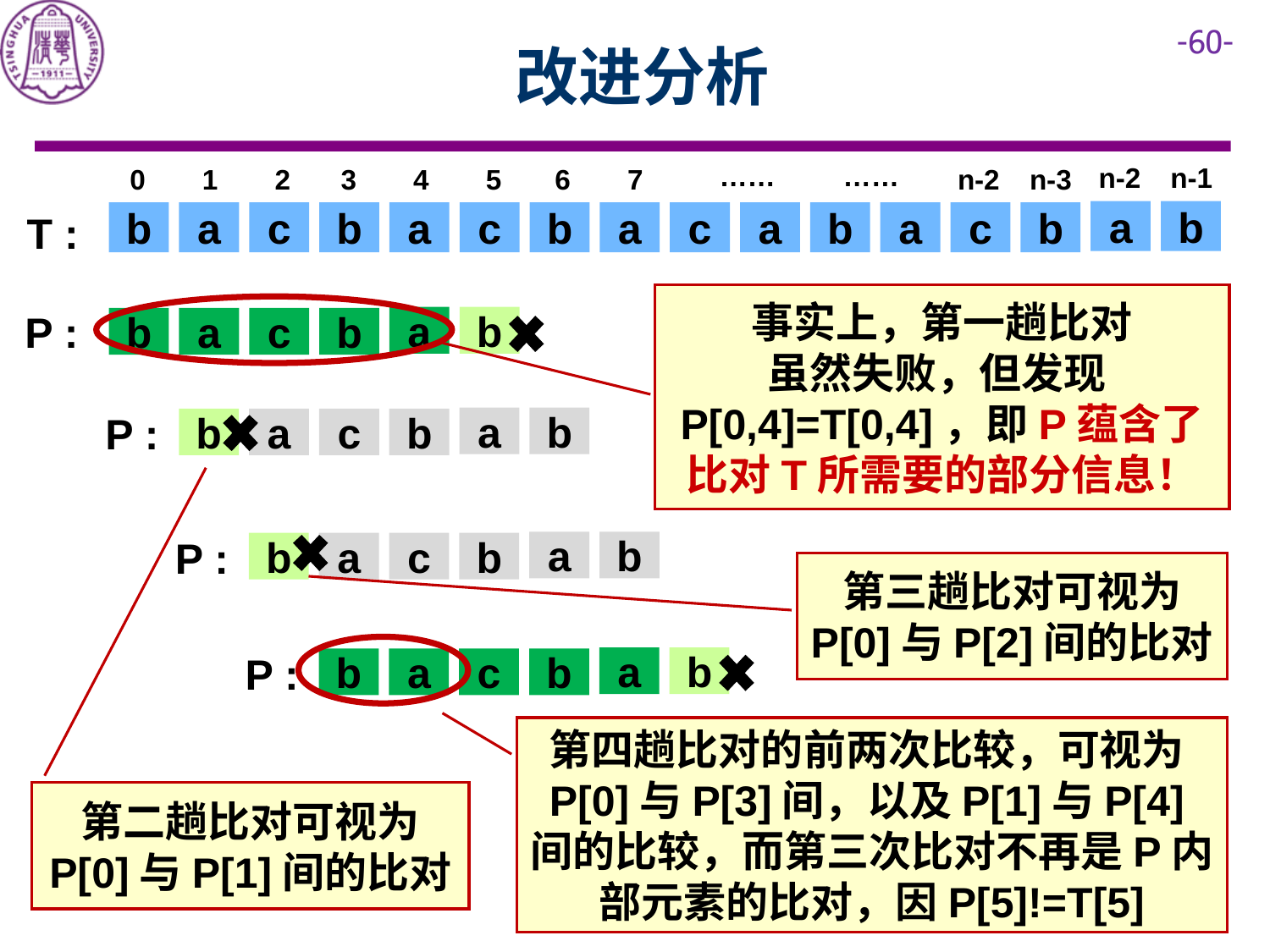

# 改进分析
……
……
n-2
n-1
0
1
2
3
4
5
6
7
n-2
n-3
T :
a
b
b
a
c
b
a
c
b
a
c
a
b
a
c
b
事实上，第一趟比对
虽然失败，但发现P[0,4]=T[0,4]，即P蕴含了比对T所需要的部分信息！

a
b
b
a
c
b
  P :

a
b
P :
b
a
c
b

a
b
P :
b
a
c
b
第三趟比对可视为
P[0]与P[2]间的比对

a
b
P :
b
a
c
b
第四趟比对的前两次比较，可视为P[0]与P[3]间，以及P[1]与P[4]间的比较，而第三次比对不再是P内部元素的比对，因P[5]!=T[5]
第二趟比对可视为
P[0]与P[1]间的比对